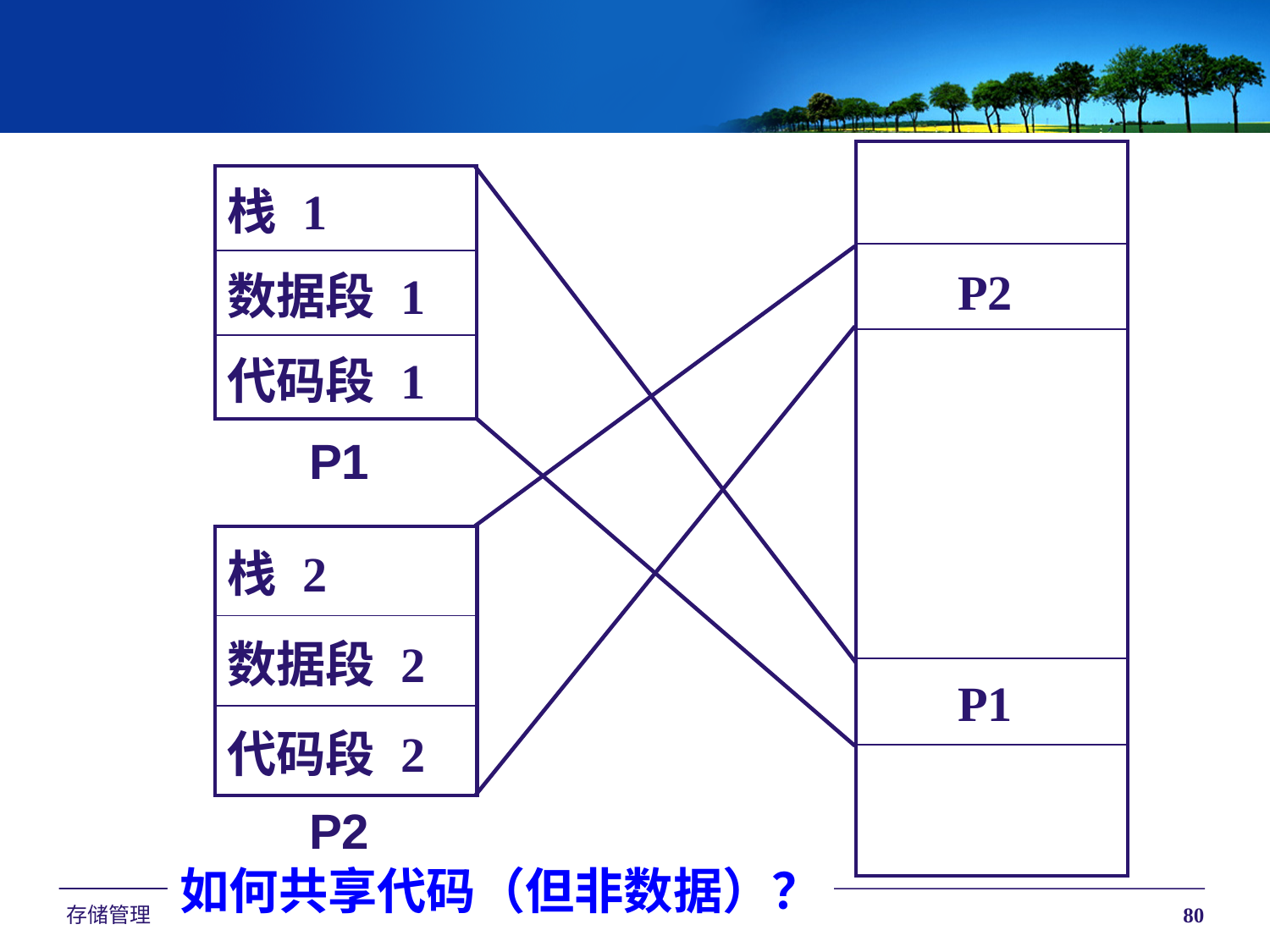

|  |
| --- |
|  |
|  |
|  |
|  |
| 栈 1 |
| --- |
| 数据段 1 |
| 代码段 1 |

P2

P1
| 栈 2 |
| --- |
| 数据段 2 |
| 代码段 2 |
P1
P2
如何共享代码（但非数据）？
存储管理
80